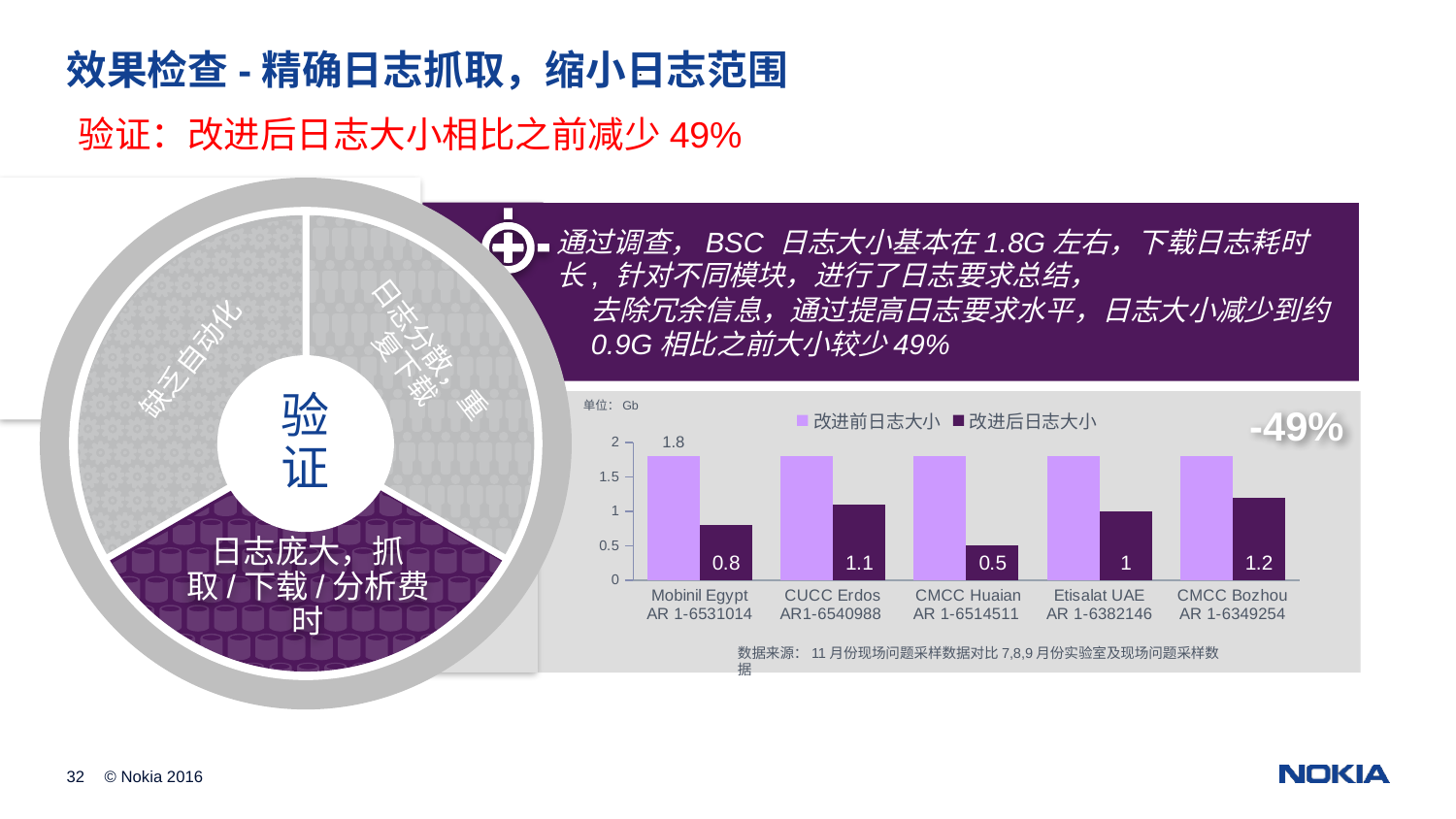

# 效果检查-精确日志抓取，缩小日志范围

验证：改进后日志大小相比之前减少49%

日志分散，重复下载
缺乏自动化
验证

日志庞大，抓取/下载/分析费时

通过调查，BSC 日志大小基本在1.8G左右，下载日志耗时长, 针对不同模块，进行了日志要求总结，
去除冗余信息，通过提高日志要求水平，日志大小减少到约0.9G相比之前大小较少49%

单位：Gb

### Chart

| Category | 改进前日志大小 | 改进后日志大小 |
|---|---|---|
| Mobinil Egypt
AR 1-6531014 | 1.8 | 0.8 |
| CUCC Erdos
AR1-6540988  | 1.8 | 1.1 |
|  CMCC Huaian
AR 1-6514511 | 1.8 | 0.5 |
| Etisalat UAE
AR 1-6382146 | 1.8 | 1.0 |
| CMCC Bozhou
AR 1-6349254 | 1.8 | 1.2 |
-49%
数据来源：11月份现场问题采样数据对比7,8,9月份实验室及现场问题采样数据